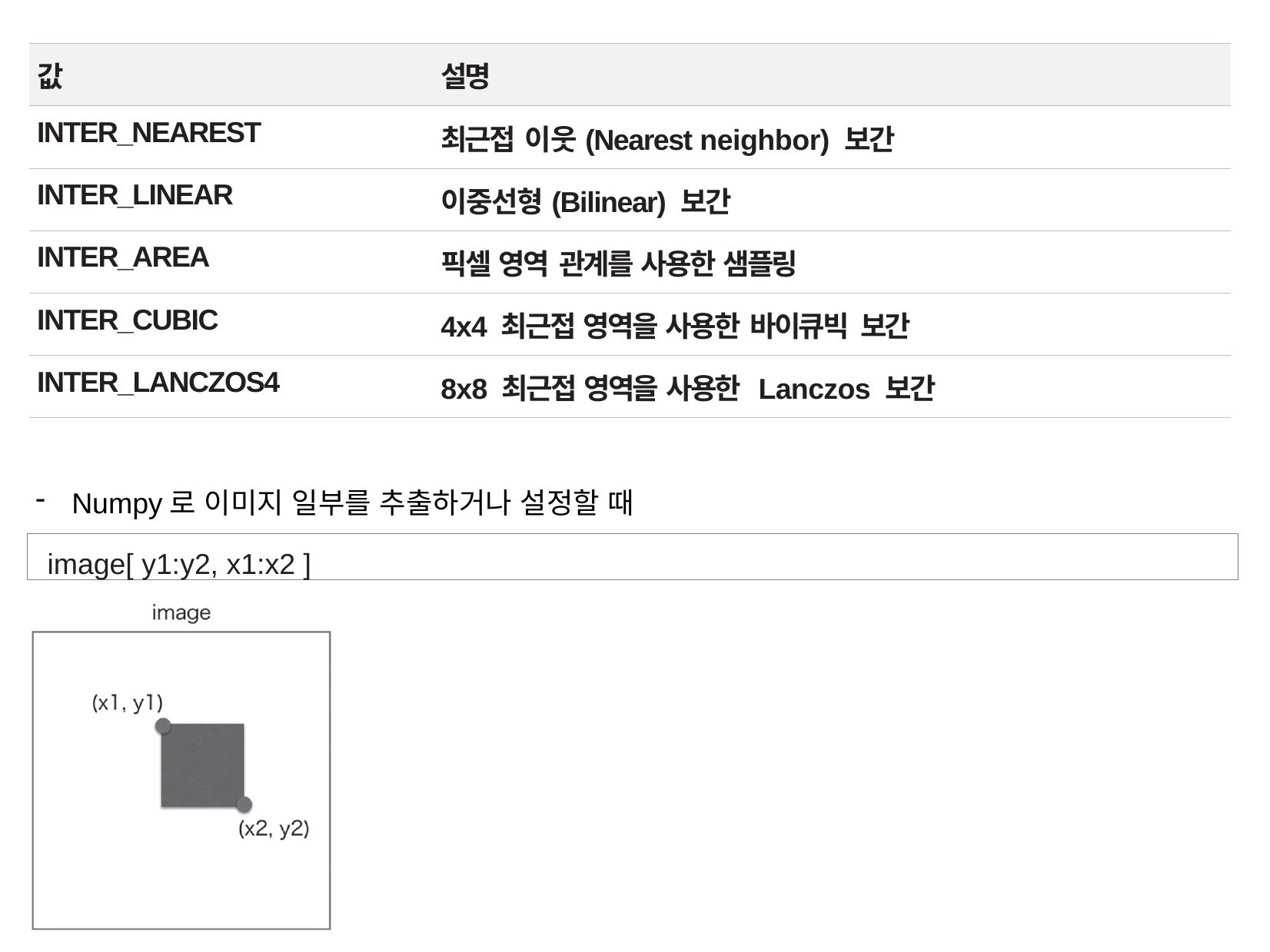

| 값 | 설명 |
| --- | --- |
| INTER\_NEAREST | 최근접 이웃(Nearest neighbor) 보간 |
| INTER\_LINEAR | 이중선형(Bilinear) 보간 |
| INTER\_AREA | 픽셀 영역 관계를 사용한 샘플링 |
| INTER\_CUBIC | 4x4 최근접 영역을 사용한 바이큐빅 보간 |
| INTER\_LANCZOS4 | 8x8 최근접 영역을 사용한 Lanczos 보간 |
Numpy로 이미지 일부를 추출하거나 설정할 때
image[ y1:y2, x1:x2 ]